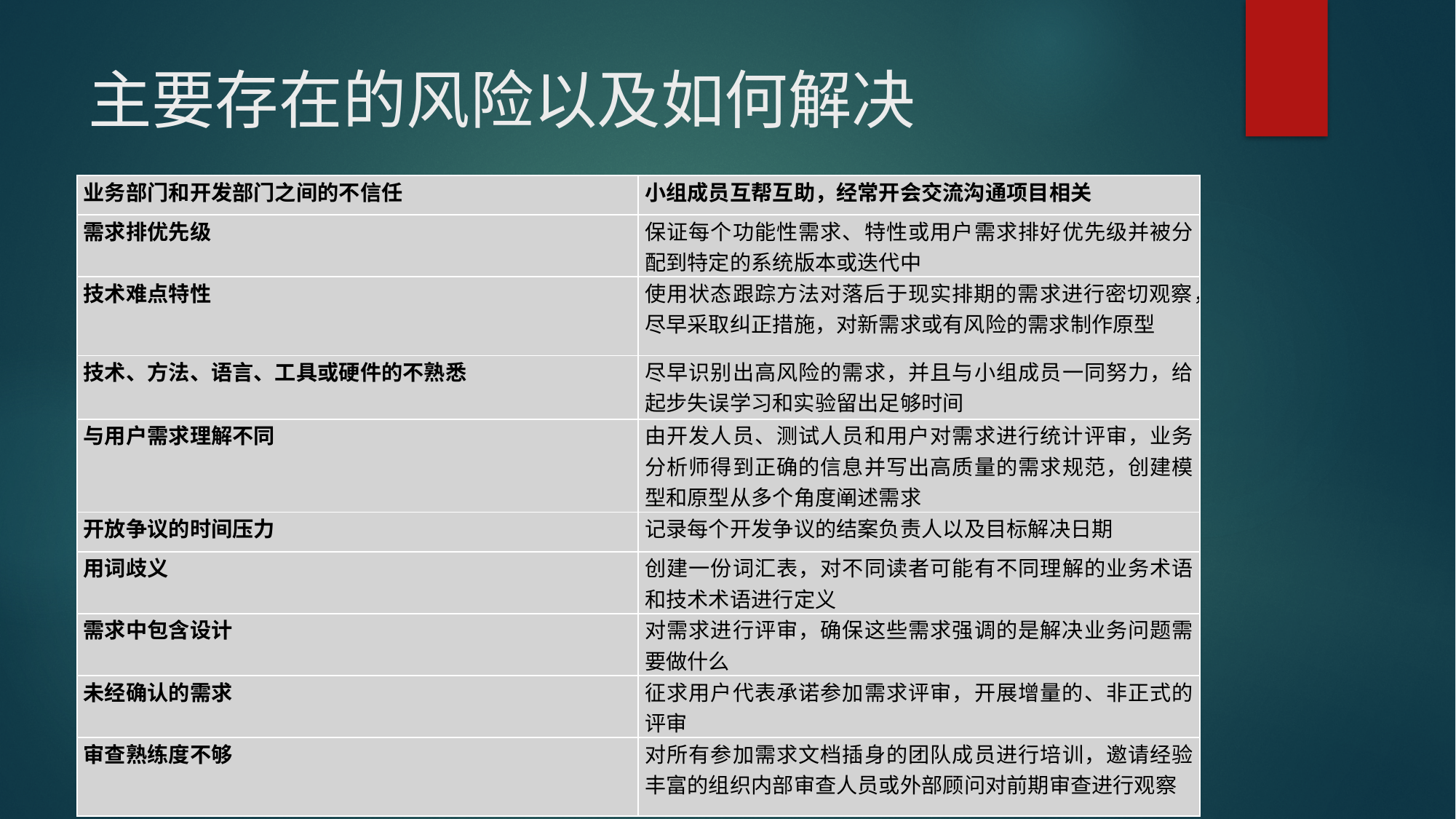

# 主要存在的风险以及如何解决
| 业务部门和开发部门之间的不信任 | 小组成员互帮互助，经常开会交流沟通项目相关 |
| --- | --- |
| 需求排优先级 | 保证每个功能性需求、特性或用户需求排好优先级并被分配到特定的系统版本或迭代中 |
| 技术难点特性 | 使用状态跟踪方法对落后于现实排期的需求进行密切观察，尽早采取纠正措施，对新需求或有风险的需求制作原型 |
| 技术、方法、语言、工具或硬件的不熟悉 | 尽早识别出高风险的需求，并且与小组成员一同努力，给起步失误学习和实验留出足够时间 |
| 与用户需求理解不同 | 由开发人员、测试人员和用户对需求进行统计评审，业务分析师得到正确的信息并写出高质量的需求规范，创建模型和原型从多个角度阐述需求 |
| 开放争议的时间压力 | 记录每个开发争议的结案负责人以及目标解决日期 |
| 用词歧义 | 创建一份词汇表，对不同读者可能有不同理解的业务术语和技术术语进行定义 |
| 需求中包含设计 | 对需求进行评审，确保这些需求强调的是解决业务问题需要做什么 |
| 未经确认的需求 | 征求用户代表承诺参加需求评审，开展增量的、非正式的评审 |
| 审查熟练度不够 | 对所有参加需求文档插身的团队成员进行培训，邀请经验丰富的组织内部审查人员或外部顾问对前期审查进行观察 |